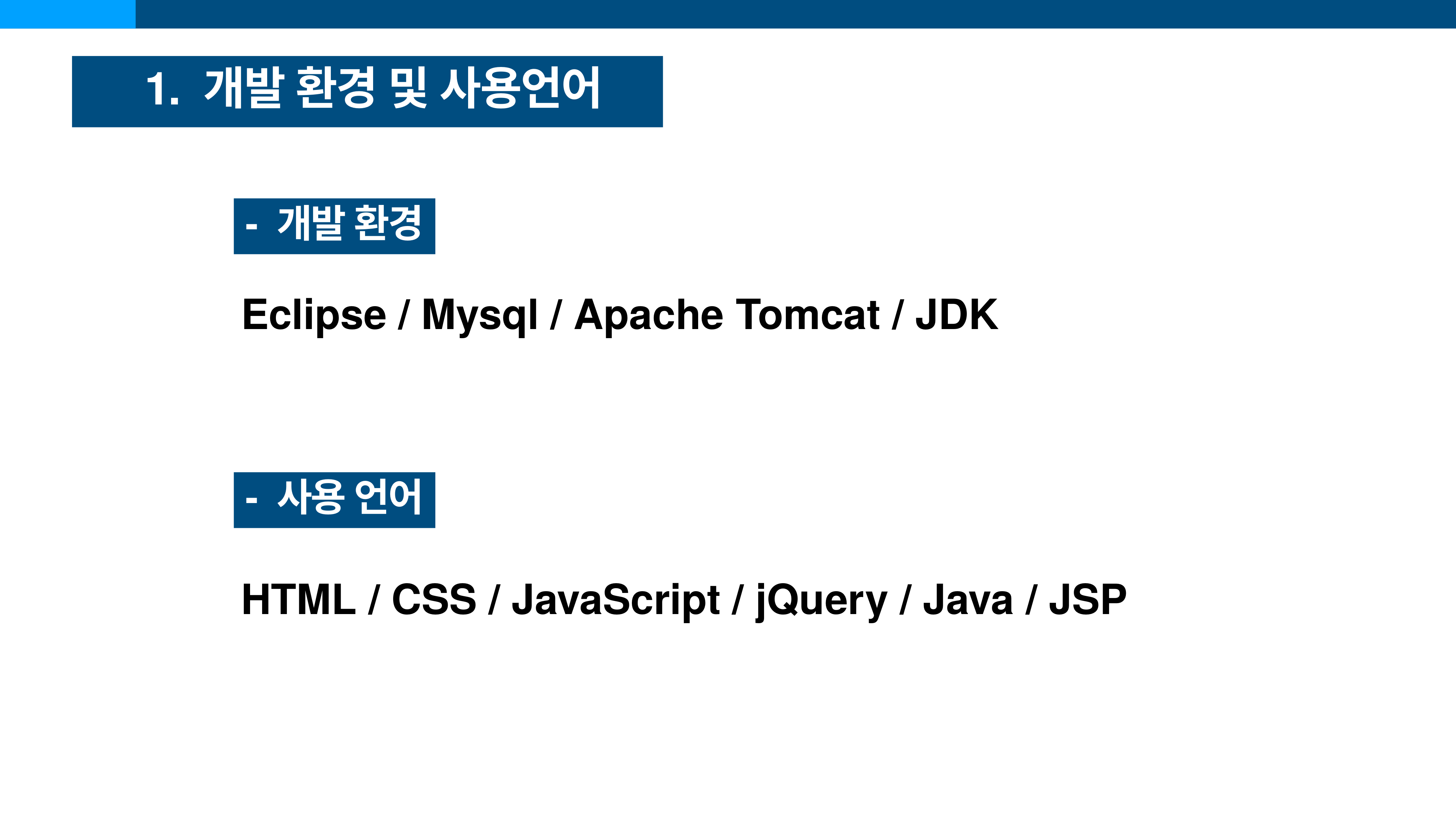

# 1. 개발 환경 및 사용언어

- 개발 환경
Eclipse / Mysql / Apache Tomcat / JDK

- 사용 언어
HTML / CSS / JavaScript / jQuery / Java / JSP